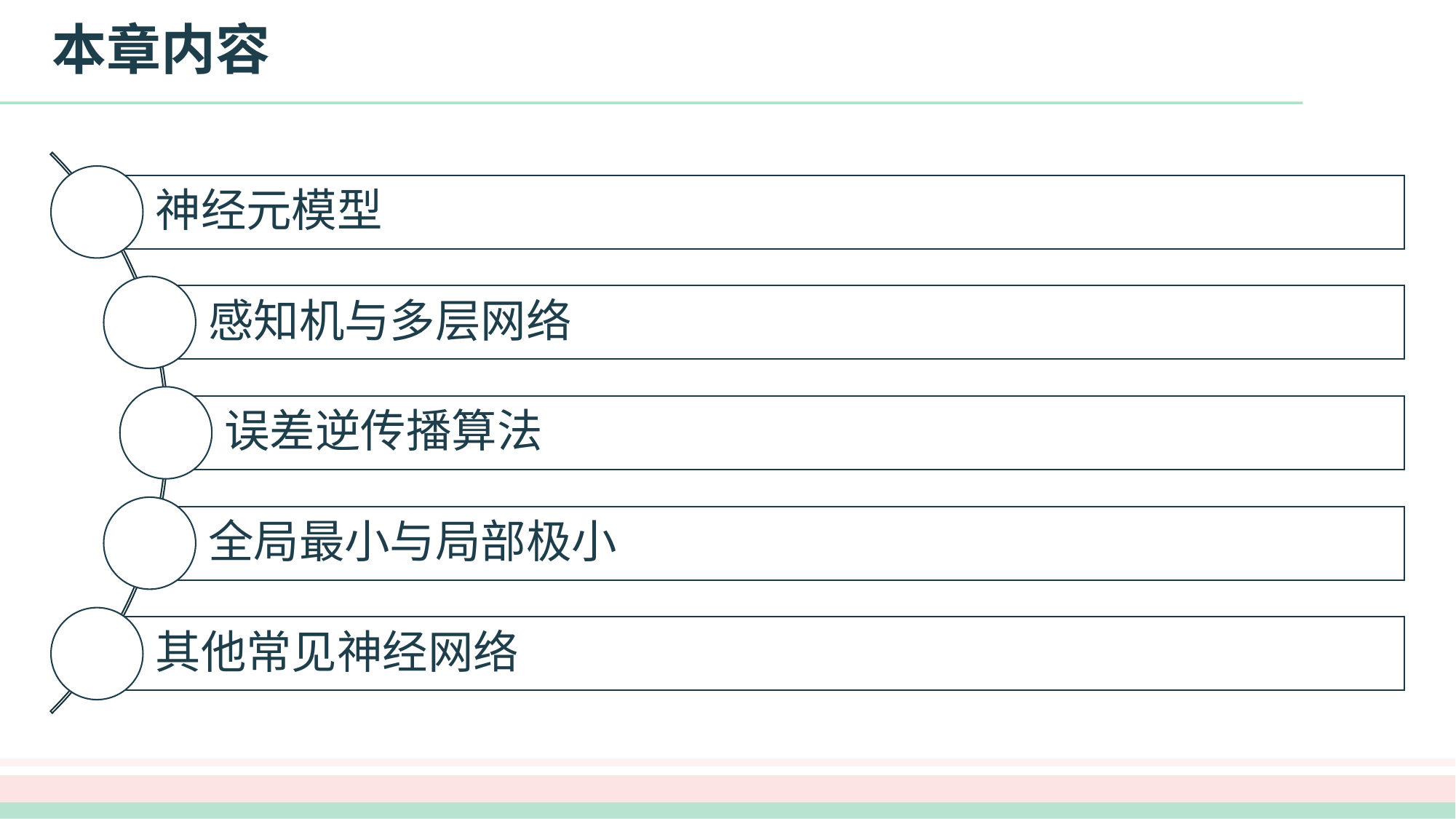

# 本章内容
神经元模型
感知机与多层网络
误差逆传播算法
全局最小与局部极小
其他常见神经网络